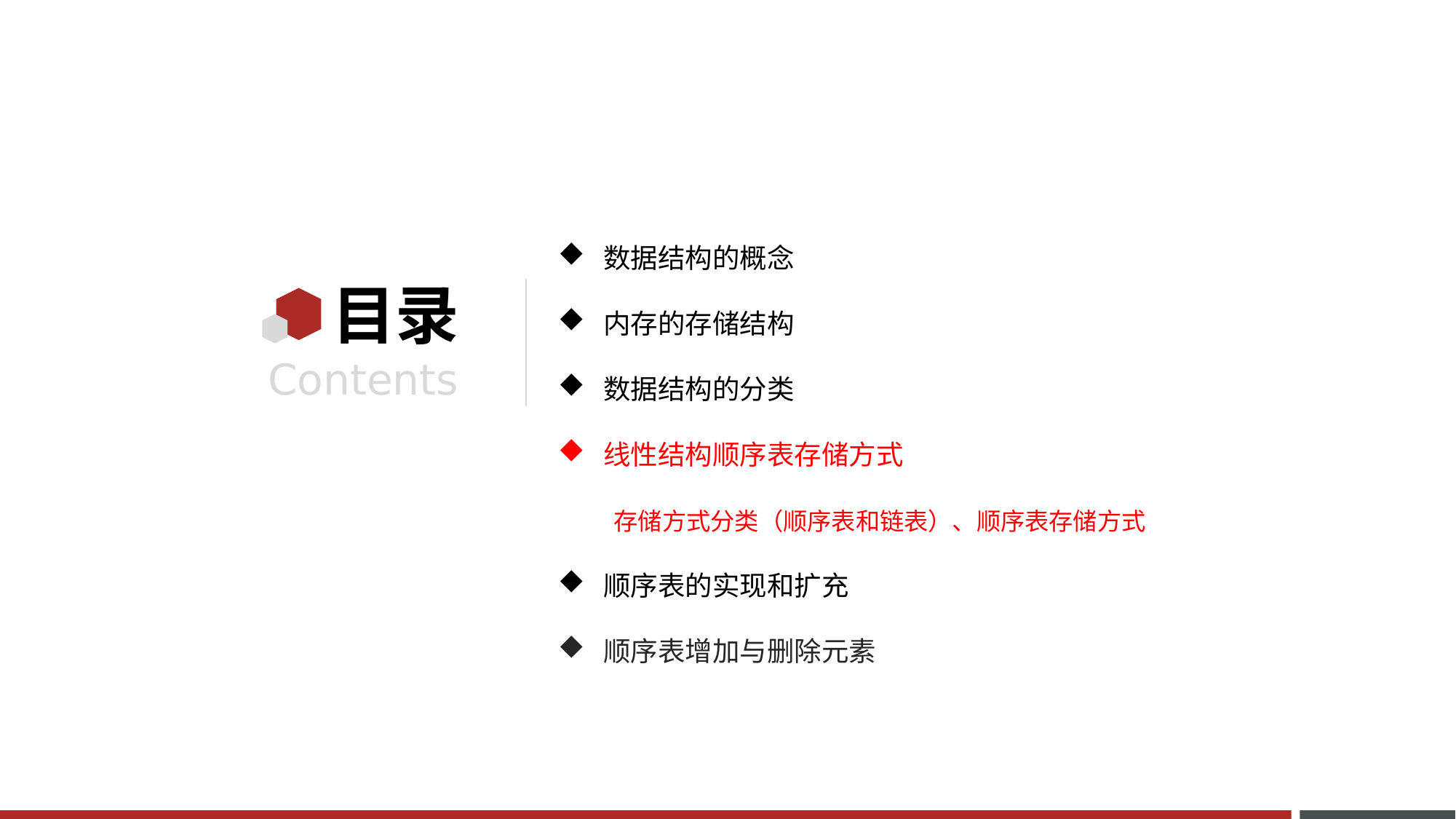

数据结构的概念
内存的存储结构
数据结构的分类
线性结构顺序表存储方式
        存储方式分类（顺序表和链表）、顺序表存储方式
顺序表的实现和扩充
顺序表增加与删除元素